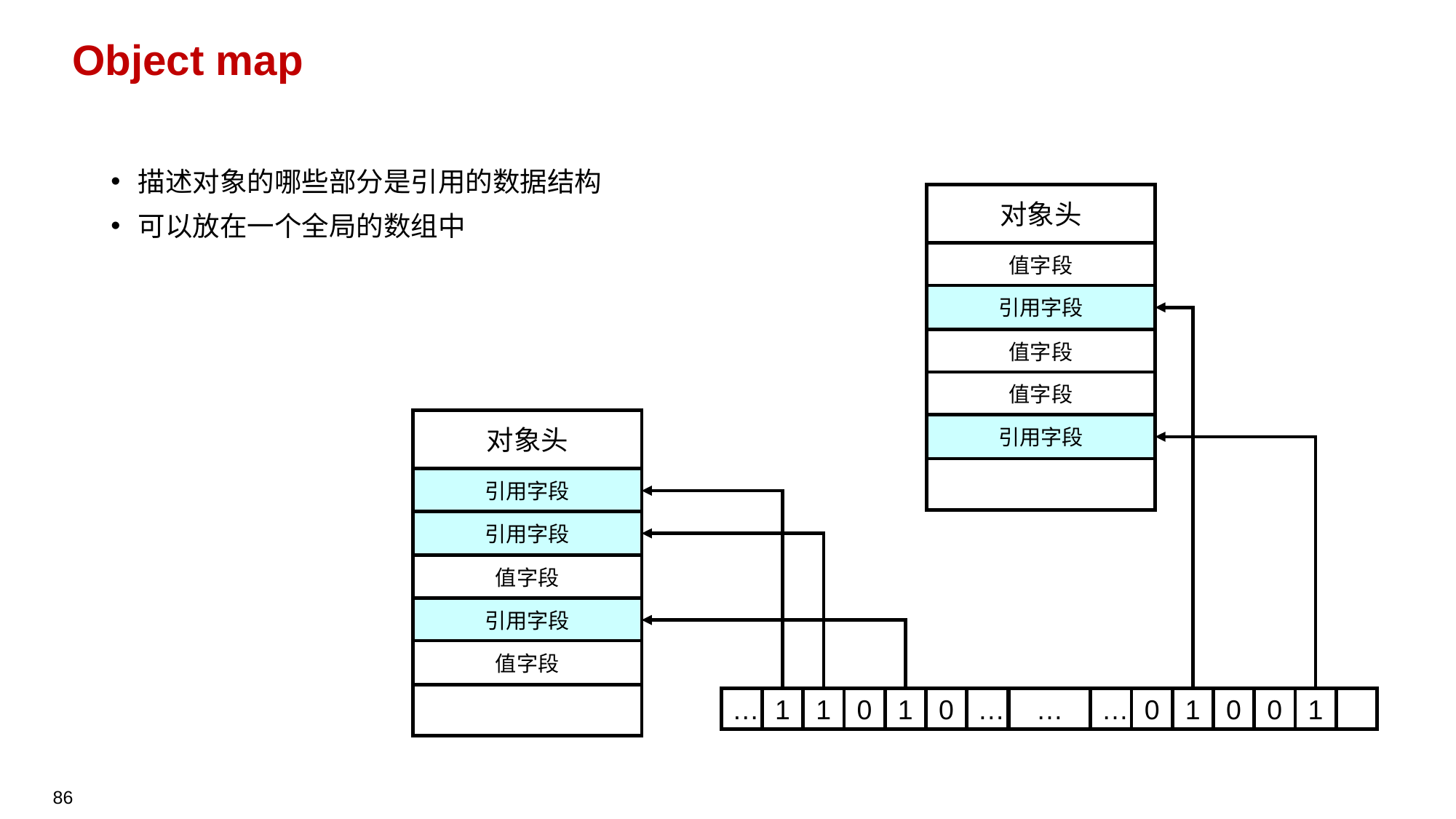

# Object map
描述对象的哪些部分是引用的数据结构
可以放在一个全局的数组中

对象头
值字段
引用字段
值字段
值字段

对象头
引用字段
引用字段
引用字段
值字段
引用字段
值字段
…
1
1
0
1
0
…
…
…
0
1
0
0
1